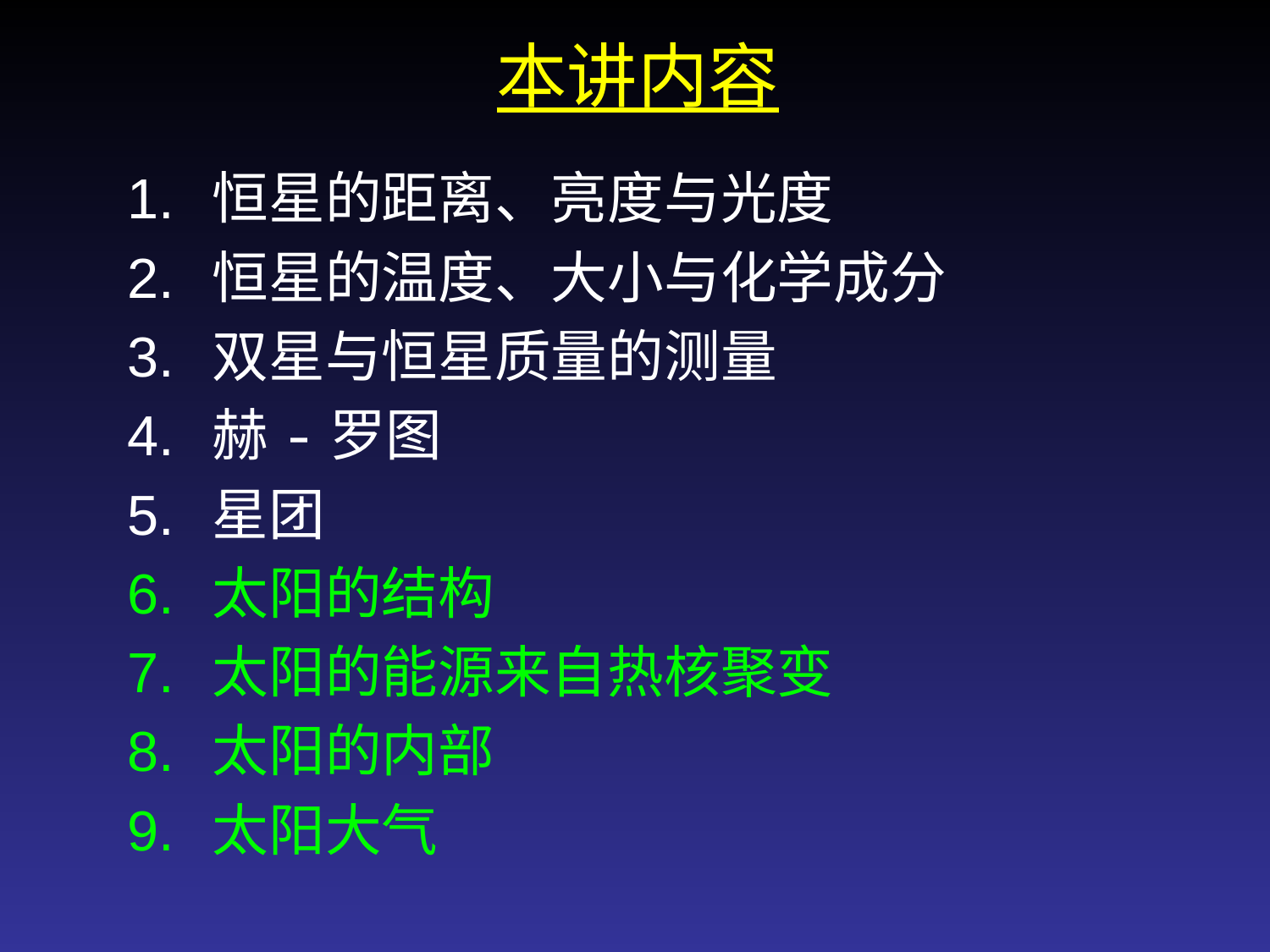

# 本讲内容
恒星的距离、亮度与光度
恒星的温度、大小与化学成分
双星与恒星质量的测量
赫-罗图
星团
太阳的结构
太阳的能源来自热核聚变
太阳的内部
太阳大气